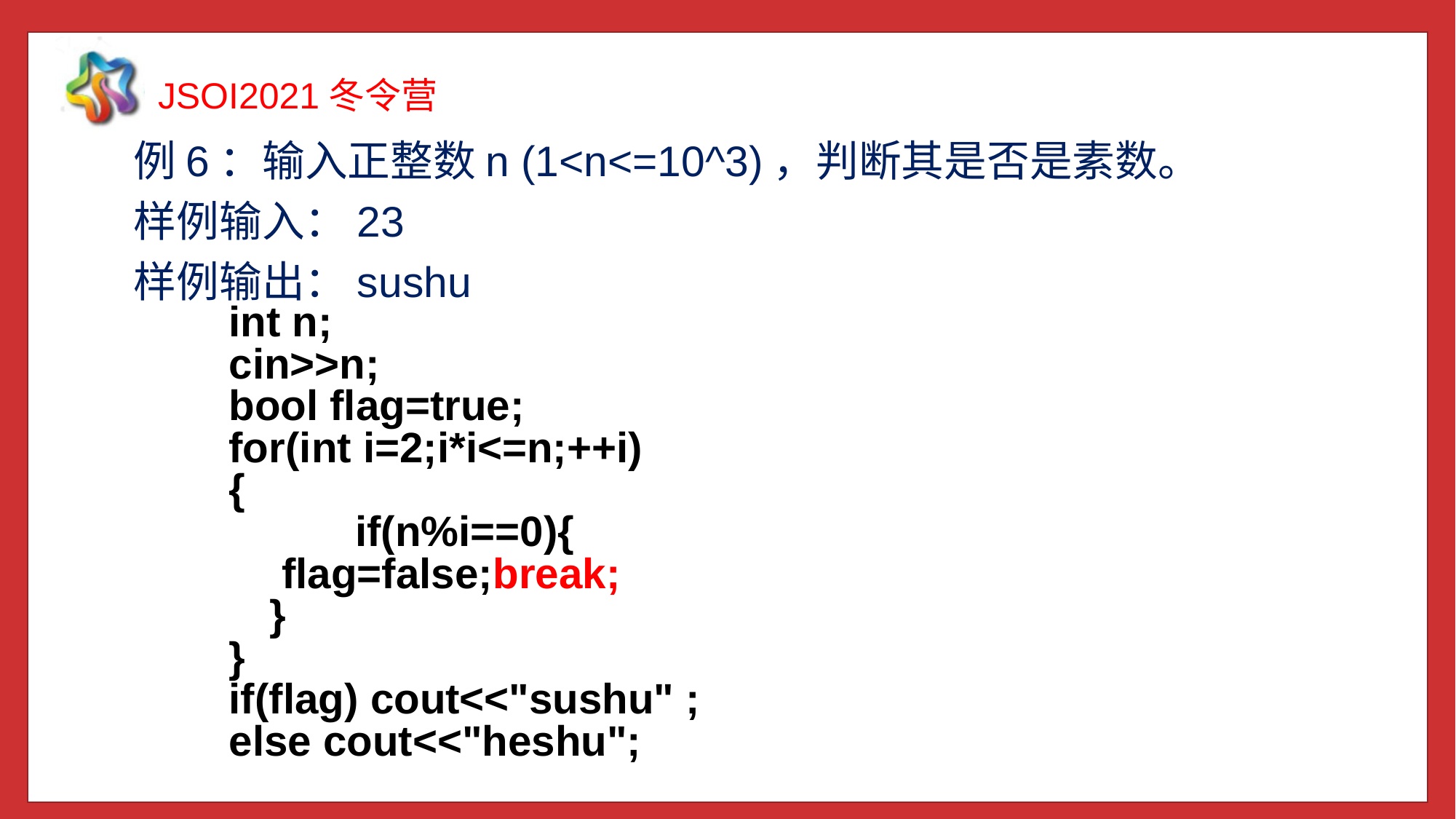

例6：输入正整数n (1<n<=10^3)，判断其是否是素数。
样例输入：23
样例输出：sushu
  int n;
  cin>>n;
  bool flag=true;
  for(int i=2;i*i<=n;++i)
  {
    	if(n%i==0){
  	   flag=false;break;
  	  }
  }
  if(flag) cout<<"sushu" ;
  else cout<<"heshu";